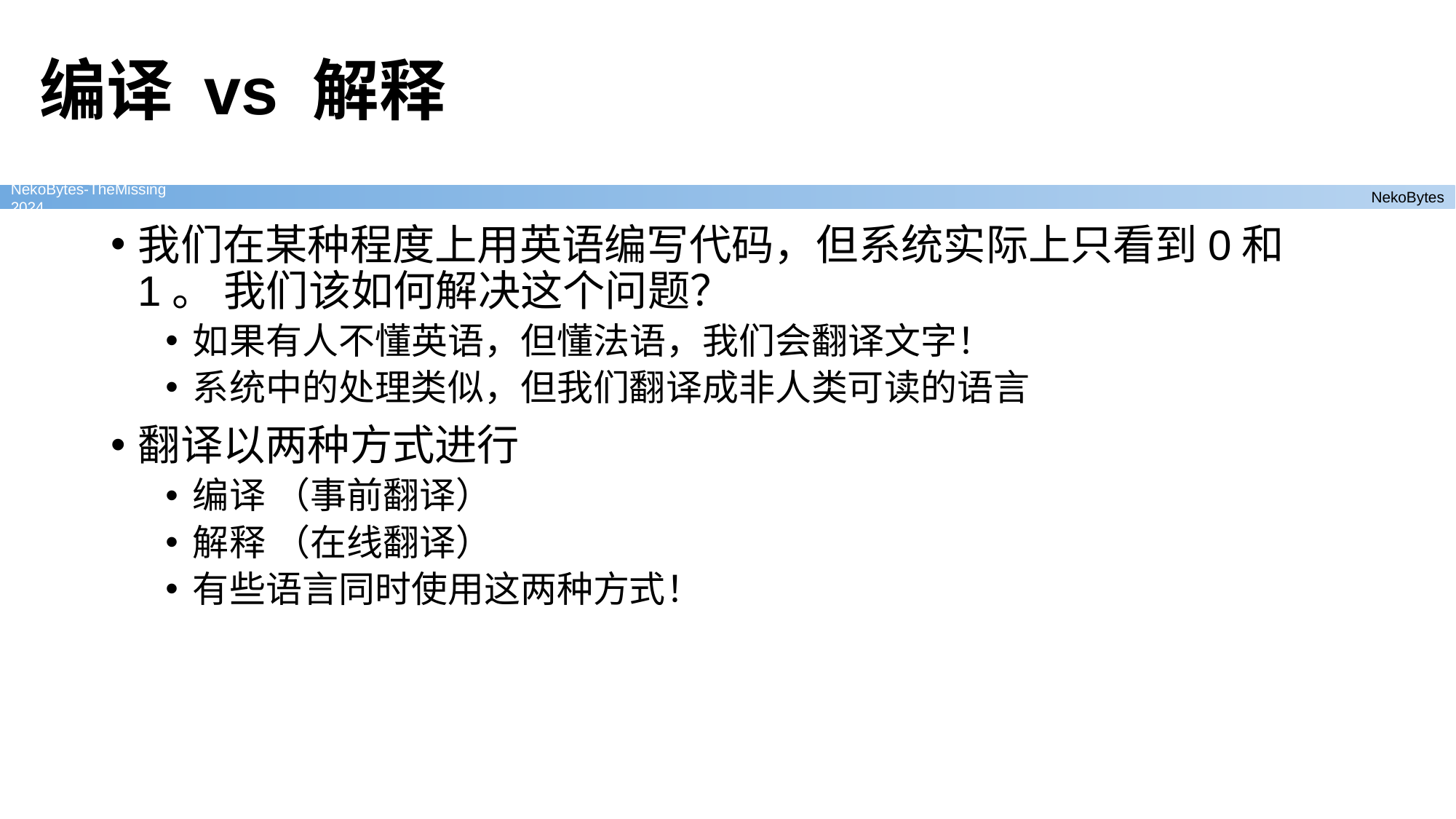

# 编译 vs 解释
我们在某种程度上用英语编写代码，但系统实际上只看到0和1。 我们该如何解决这个问题？
如果有人不懂英语，但懂法语，我们会翻译文字！
系统中的处理类似，但我们翻译成非人类可读的语言
翻译以两种方式进行
编译 （事前翻译）
解释 （在线翻译）
有些语言同时使用这两种方式！
22